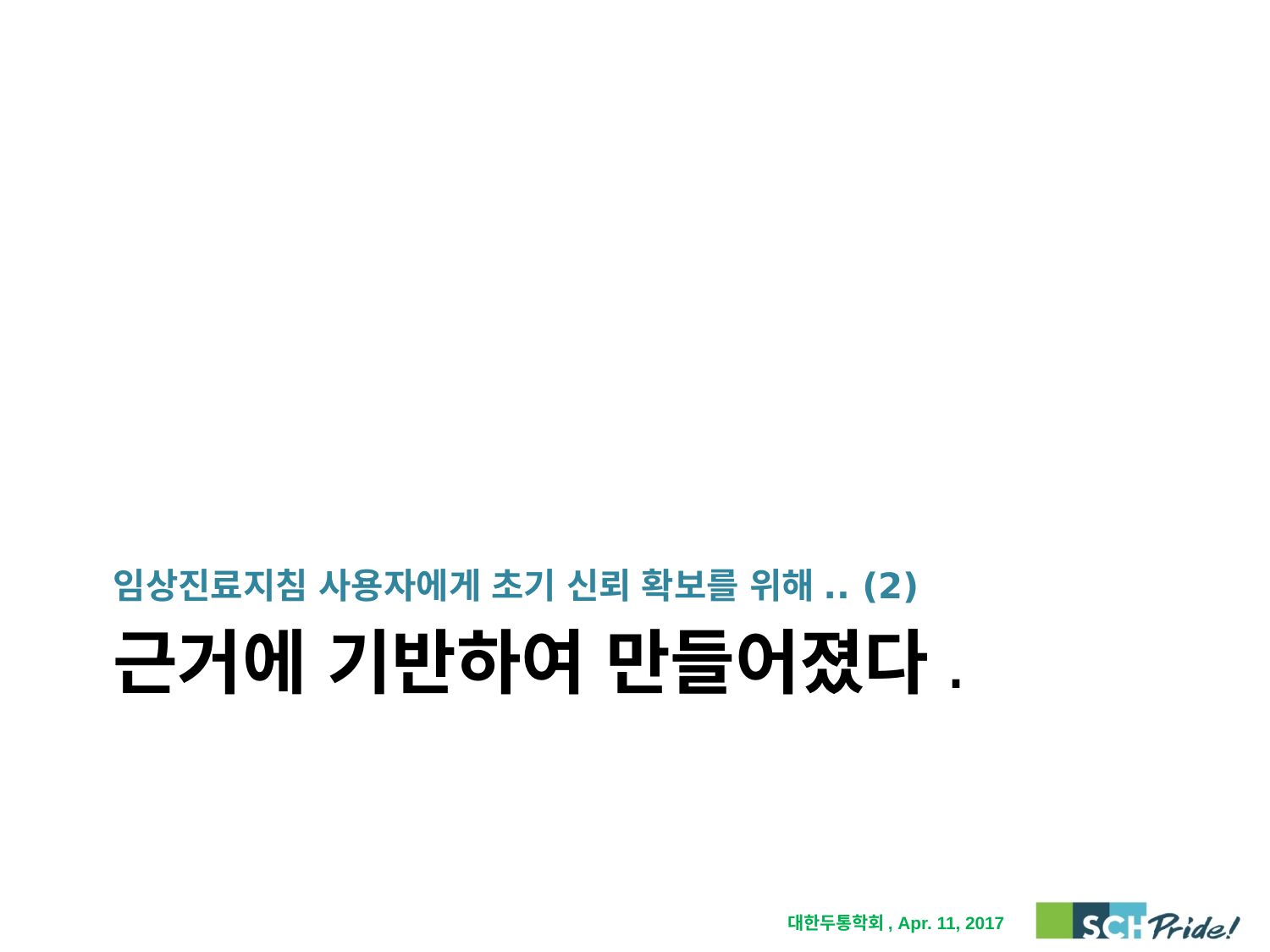

임상진료지침 사용자에게 초기 신뢰 확보를 위해.. (2)
# 근거에 기반하여 만들어졌다.